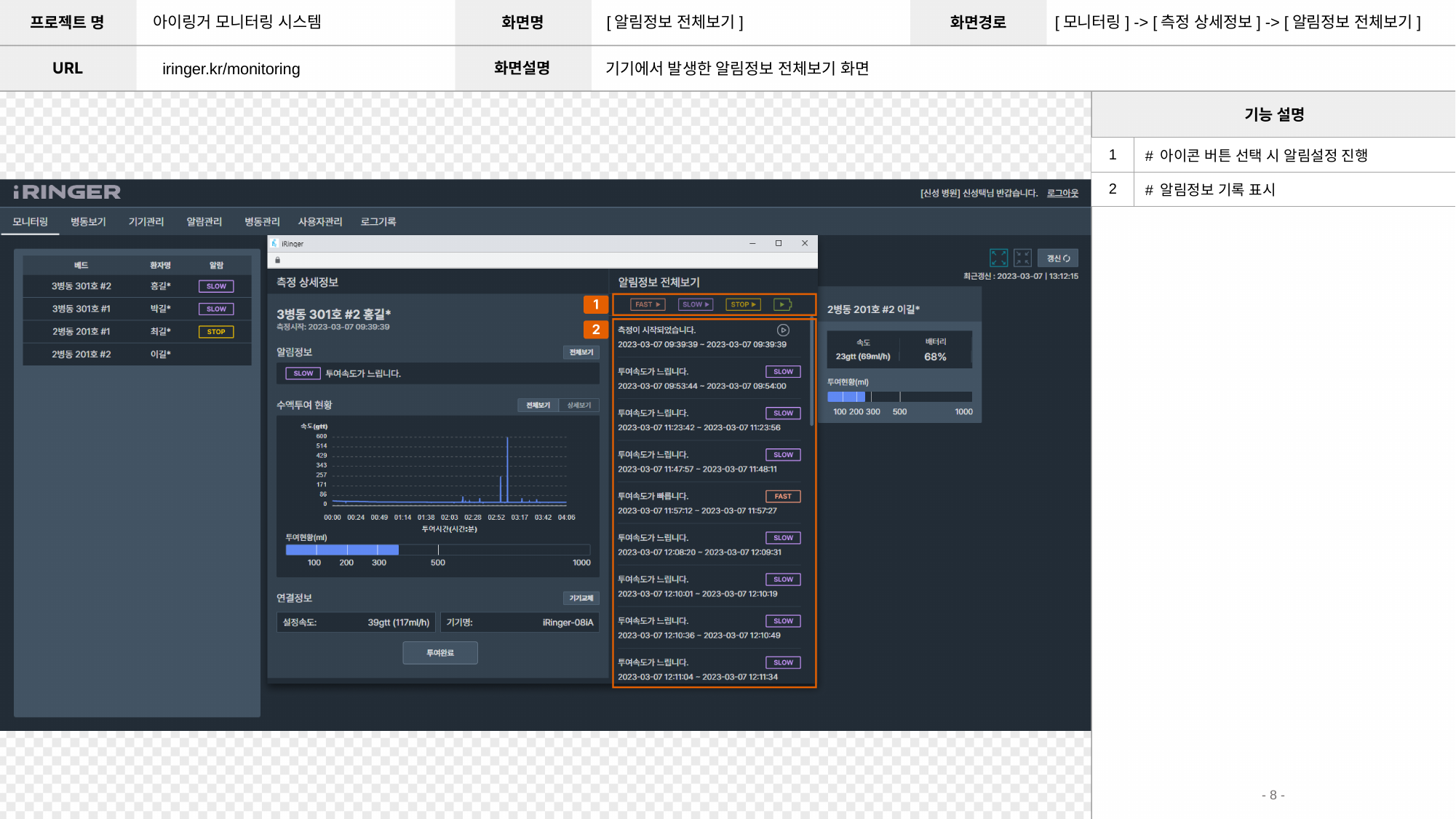

아이링거 모니터링 시스템
[알림정보 전체보기]
[모니터링] -> [측정 상세정보] -> [알림정보 전체보기]
iringer.kr/monitoring
기기에서 발생한 알림정보 전체보기 화면
| 1 | # 아이콘 버튼 선택 시 알림설정 진행 |
| --- | --- |
| 2 | # 알림정보 기록 표시 |
- 8 -